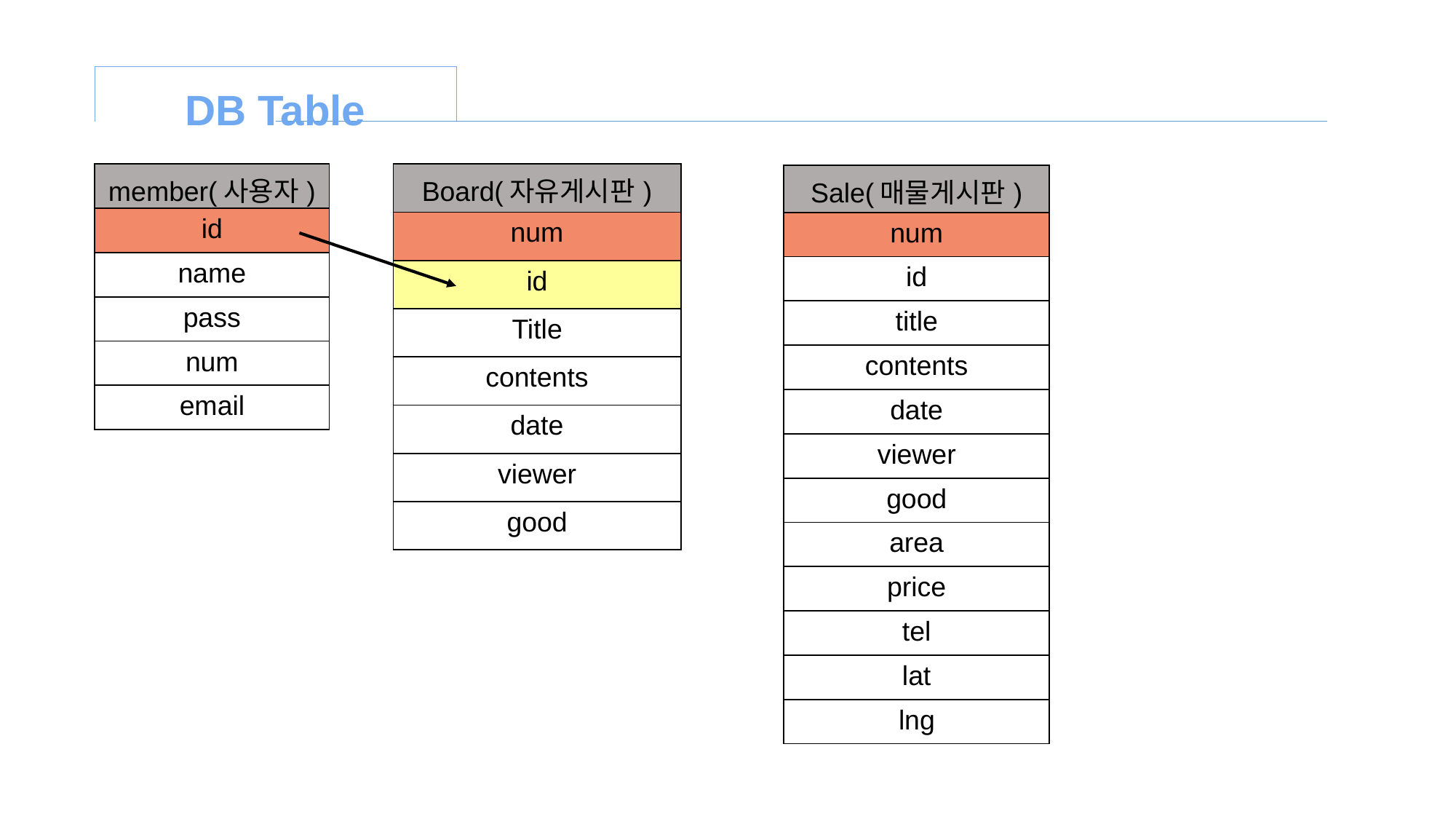

DB Table
| member(사용자) |
| --- |
| id |
| name |
| pass |
| num |
| email |
| Board(자유게시판) |
| --- |
| num |
| id |
| Title |
| contents |
| date |
| viewer |
| good |
| Sale(매물게시판) |
| --- |
| num |
| id |
| title |
| contents |
| date |
| viewer |
| good |
| area |
| price |
| tel |
| lat |
| lng |